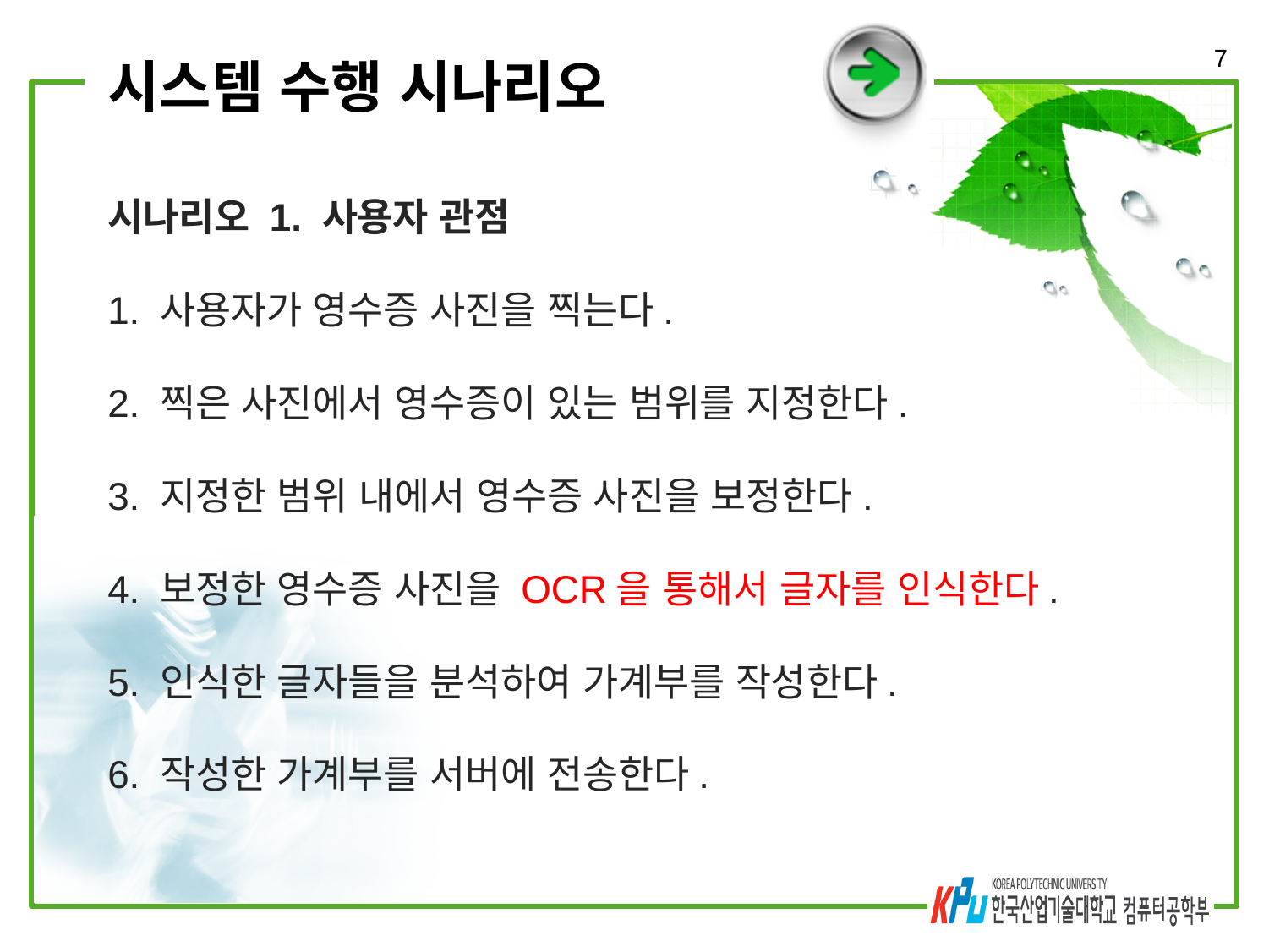

7
# 시스템 수행 시나리오
시나리오 1. 사용자 관점

1. 사용자가 영수증 사진을 찍는다.

2. 찍은 사진에서 영수증이 있는 범위를 지정한다.

3. 지정한 범위 내에서 영수증 사진을 보정한다.

4. 보정한 영수증 사진을 OCR을 통해서 글자를 인식한다.

5. 인식한 글자들을 분석하여 가계부를 작성한다.

6. 작성한 가계부를 서버에 전송한다.